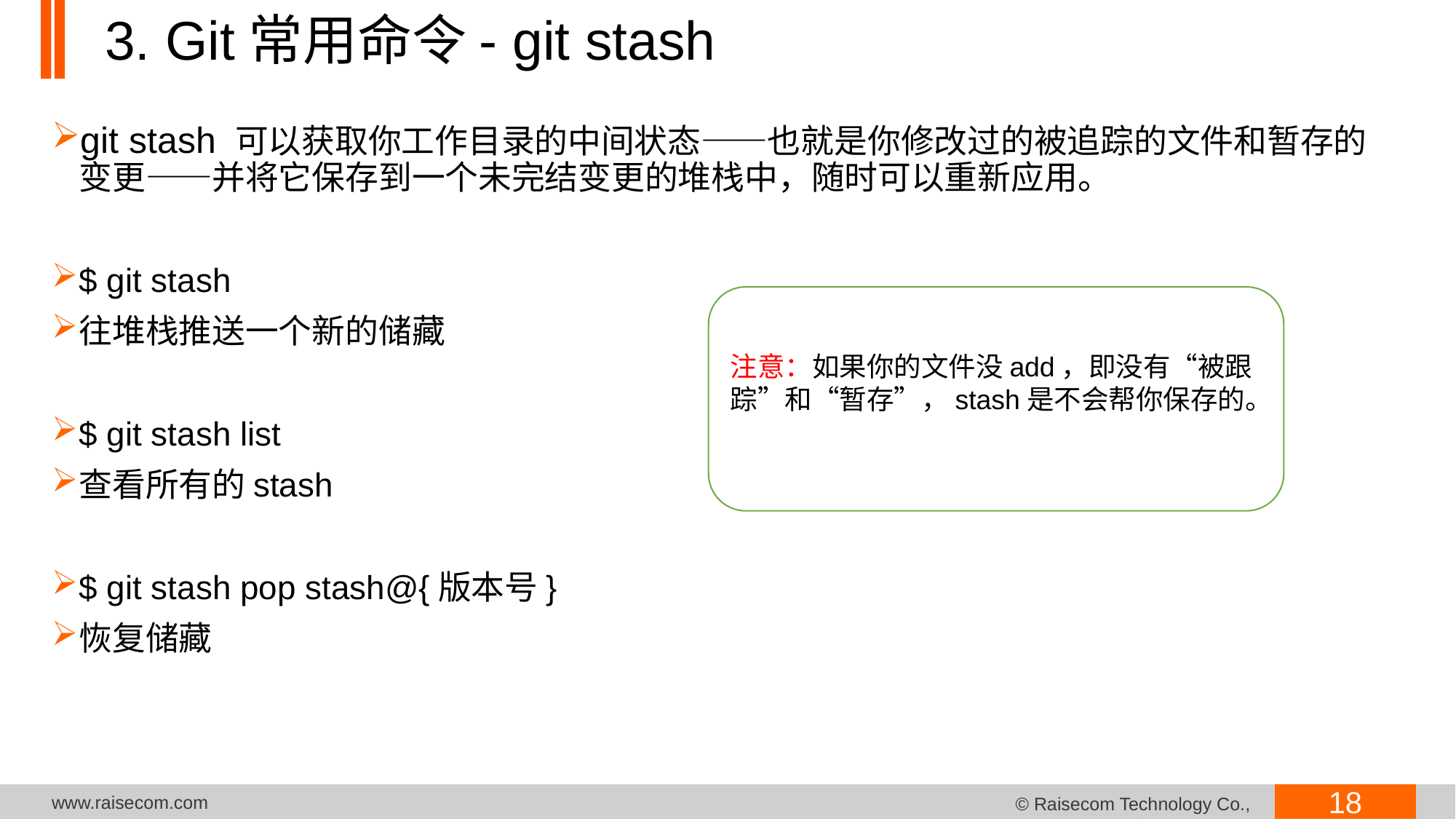

# 3. Git常用命令- git stash
git stash 可以获取你工作目录的中间状态——也就是你修改过的被追踪的文件和暂存的变更——并将它保存到一个未完结变更的堆栈中，随时可以重新应用。

$ git stash
往堆栈推送一个新的储藏

$ git stash list
查看所有的stash

$ git stash pop stash@{版本号}
恢复储藏

注意：如果你的文件没add，即没有“被跟踪”和“暂存”，stash是不会帮你保存的。